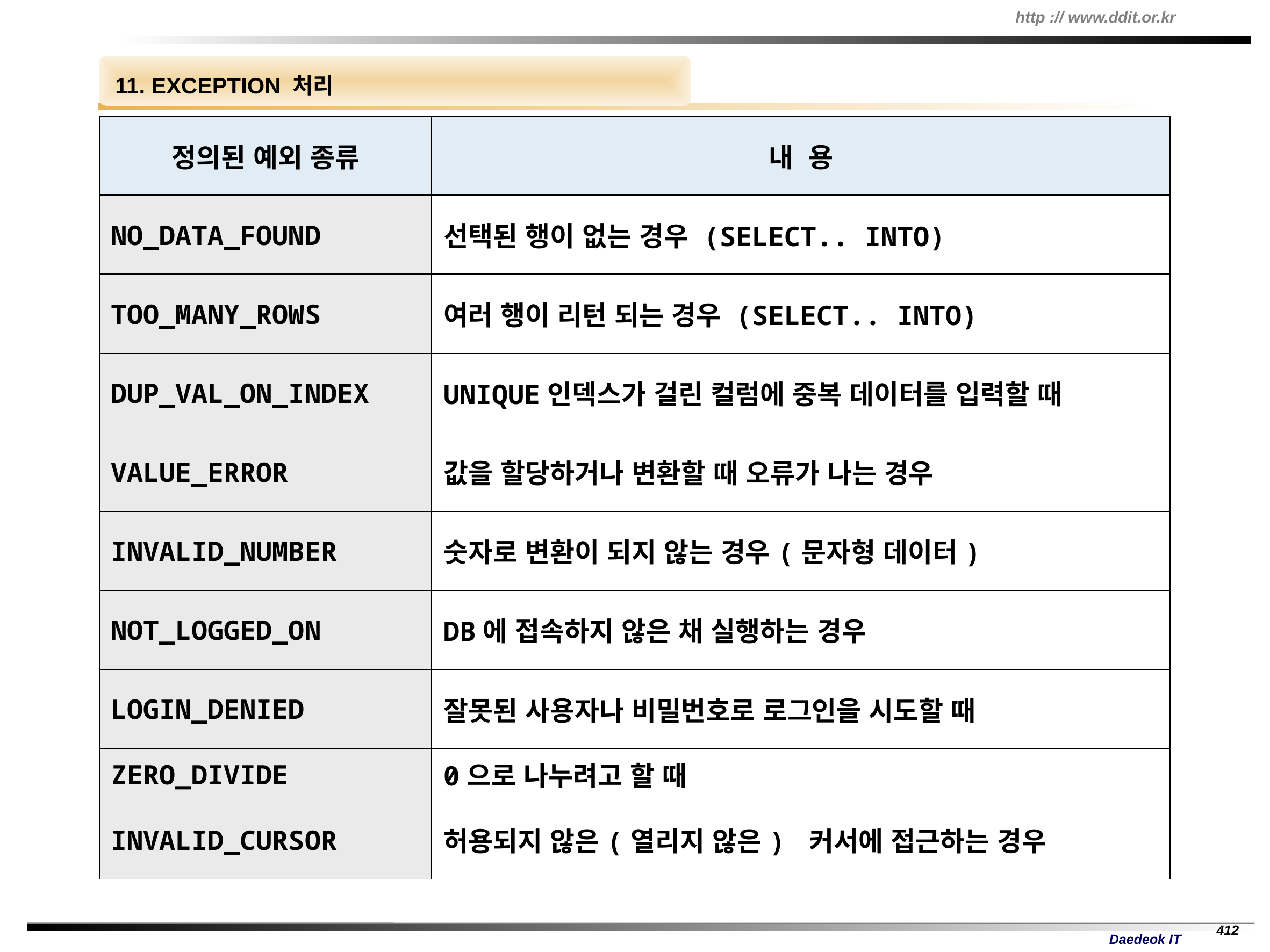

11. EXCEPTION 처리

| 정의된 예외 종류 | 내 용 |
| --- | --- |
| NO\_DATA\_FOUND | 선택된 행이 없는 경우 (SELECT.. INTO) |
| TOO\_MANY\_ROWS | 여러 행이 리턴 되는 경우 (SELECT.. INTO) |
| DUP\_VAL\_ON\_INDEX | UNIQUE인덱스가 걸린 컬럼에 중복 데이터를 입력할 때 |
| VALUE\_ERROR | 값을 할당하거나 변환할 때 오류가 나는 경우 |
| INVALID\_NUMBER | 숫자로 변환이 되지 않는 경우(문자형 데이터) |
| NOT\_LOGGED\_ON | DB에 접속하지 않은 채 실행하는 경우 |
| LOGIN\_DENIED | 잘못된 사용자나 비밀번호로 로그인을 시도할 때 |
| ZERO\_DIVIDE | 0으로 나누려고 할 때 |
| INVALID\_CURSOR | 허용되지 않은(열리지 않은) 커서에 접근하는 경우 |